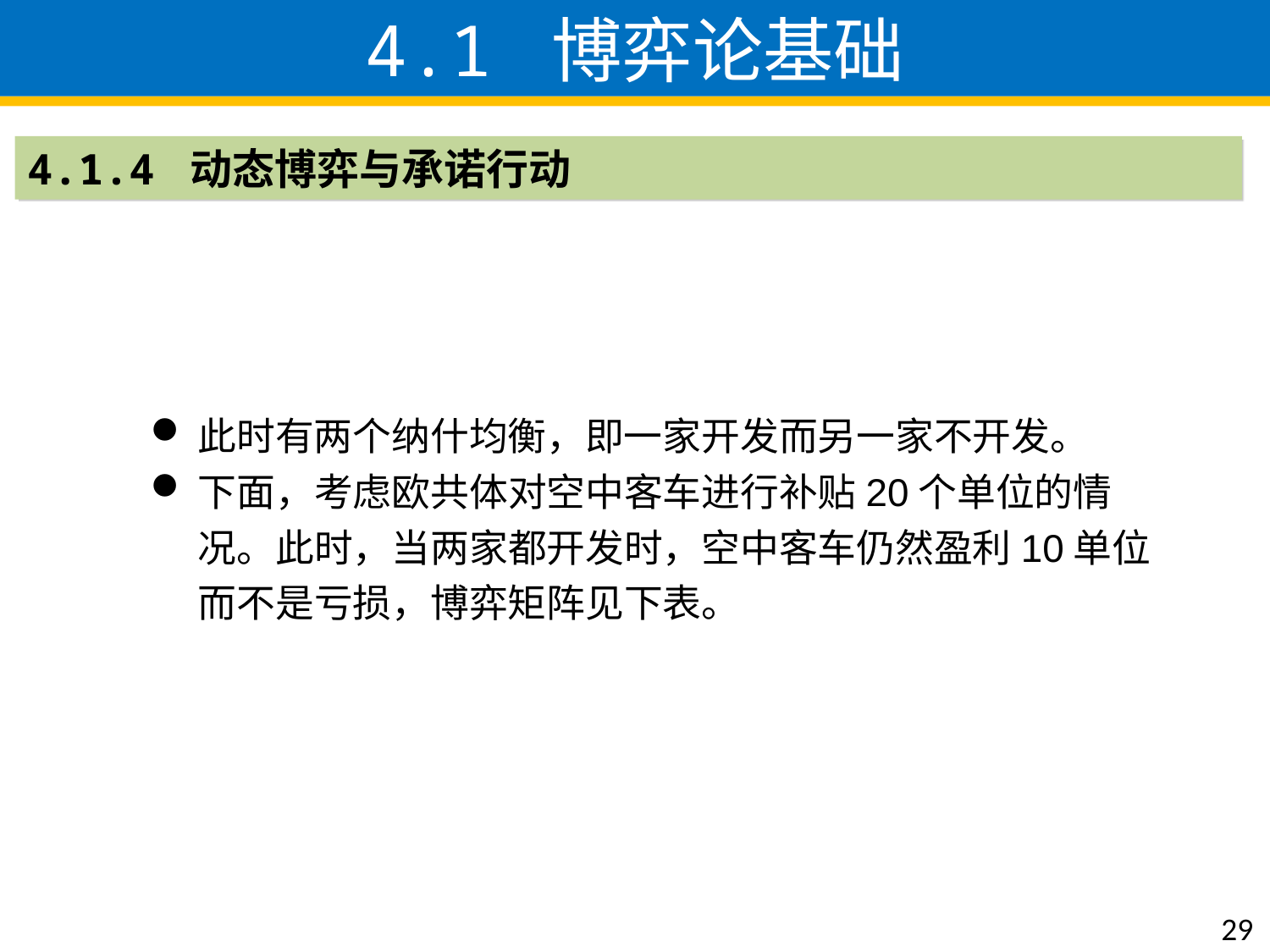

4.1 博弈论基础
4.1.4 动态博弈与承诺行动
此时有两个纳什均衡，即一家开发而另一家不开发。
下面，考虑欧共体对空中客车进行补贴20个单位的情况。此时，当两家都开发时，空中客车仍然盈利10单位而不是亏损，博弈矩阵见下表。

29